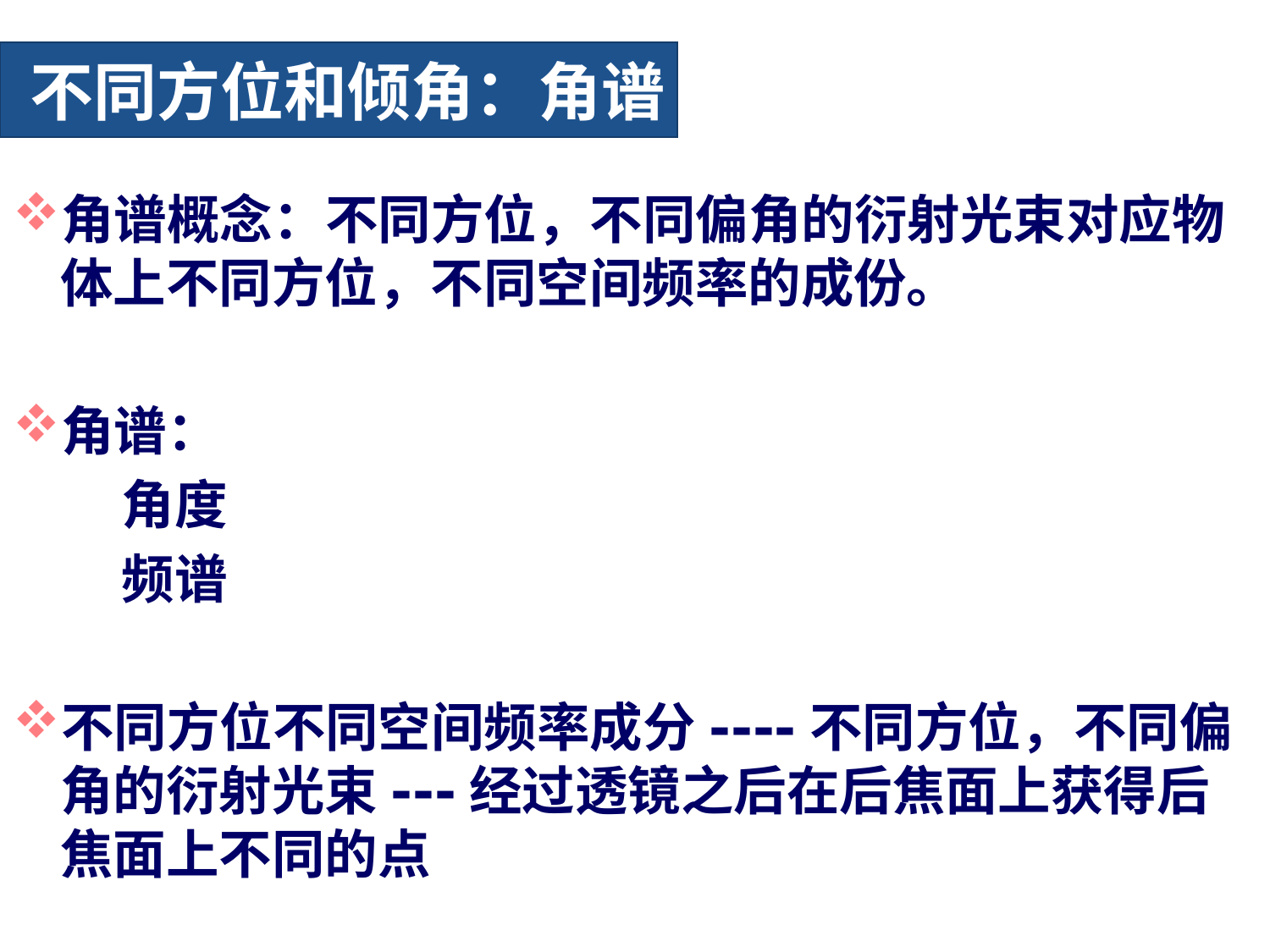

# 不同方位和倾角：角谱
角谱概念：不同方位，不同偏角的衍射光束对应物体上不同方位，不同空间频率的成份。

角谱：
        角度
        频谱

不同方位不同空间频率成分----不同方位，不同偏角的衍射光束---经过透镜之后在后焦面上获得后焦面上不同的点